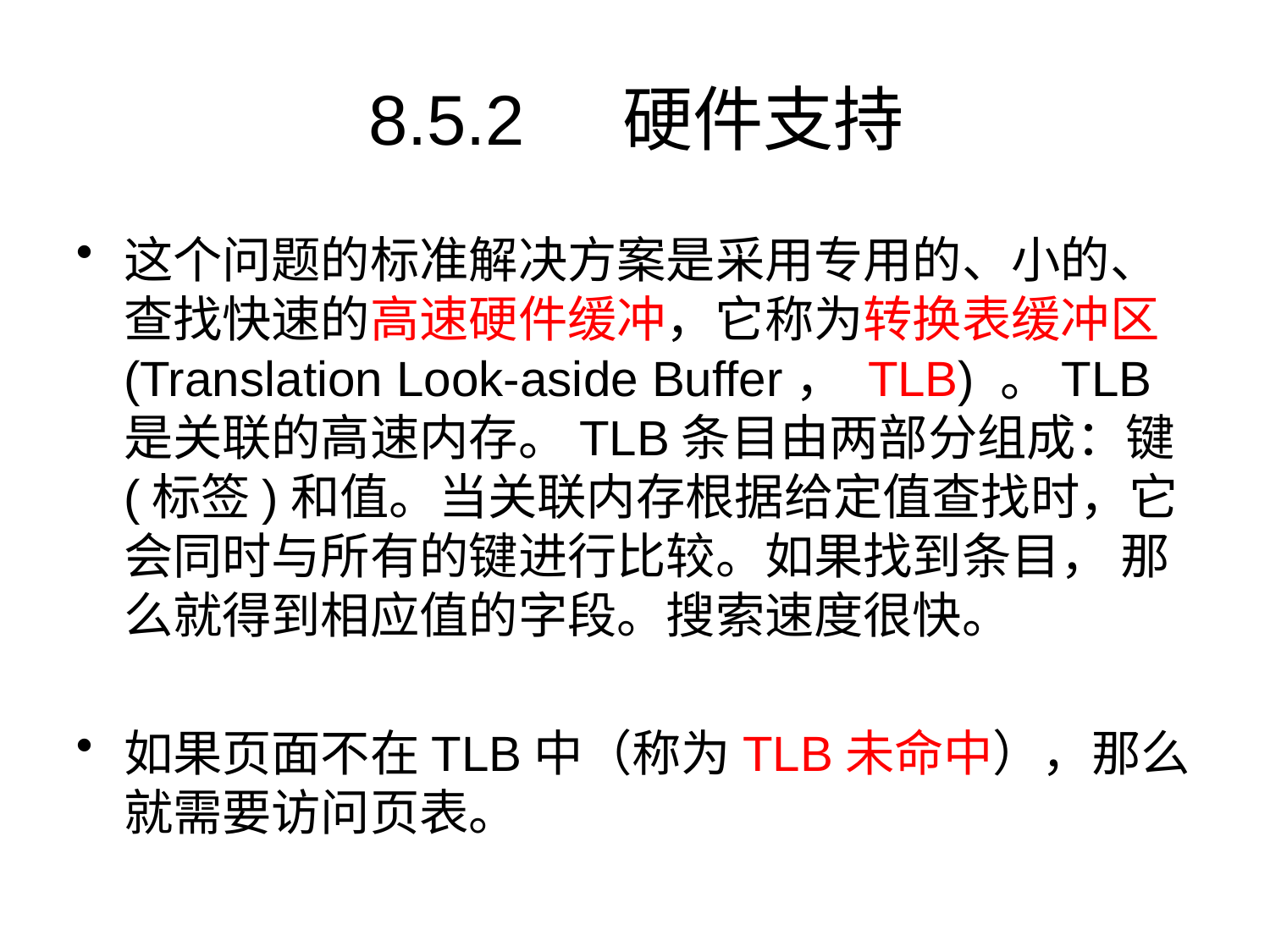

# 8.5.2	硬件支持
这个问题的标准解决方案是采用专用的、小的、查找快速的高速硬件缓冲，它称为转换表缓冲区(Translation Look-aside Buffer， TLB) 。TLB是关联的高速内存。TLB条目由两部分组成：键(标签)和值。当关联内存根据给定值查找时，它会同时与所有的键进行比较。如果找到条目， 那么就得到相应值的字段。搜索速度很快。

如果页面不在TLB中（称为TLB未命中），那么就需要访问页表。